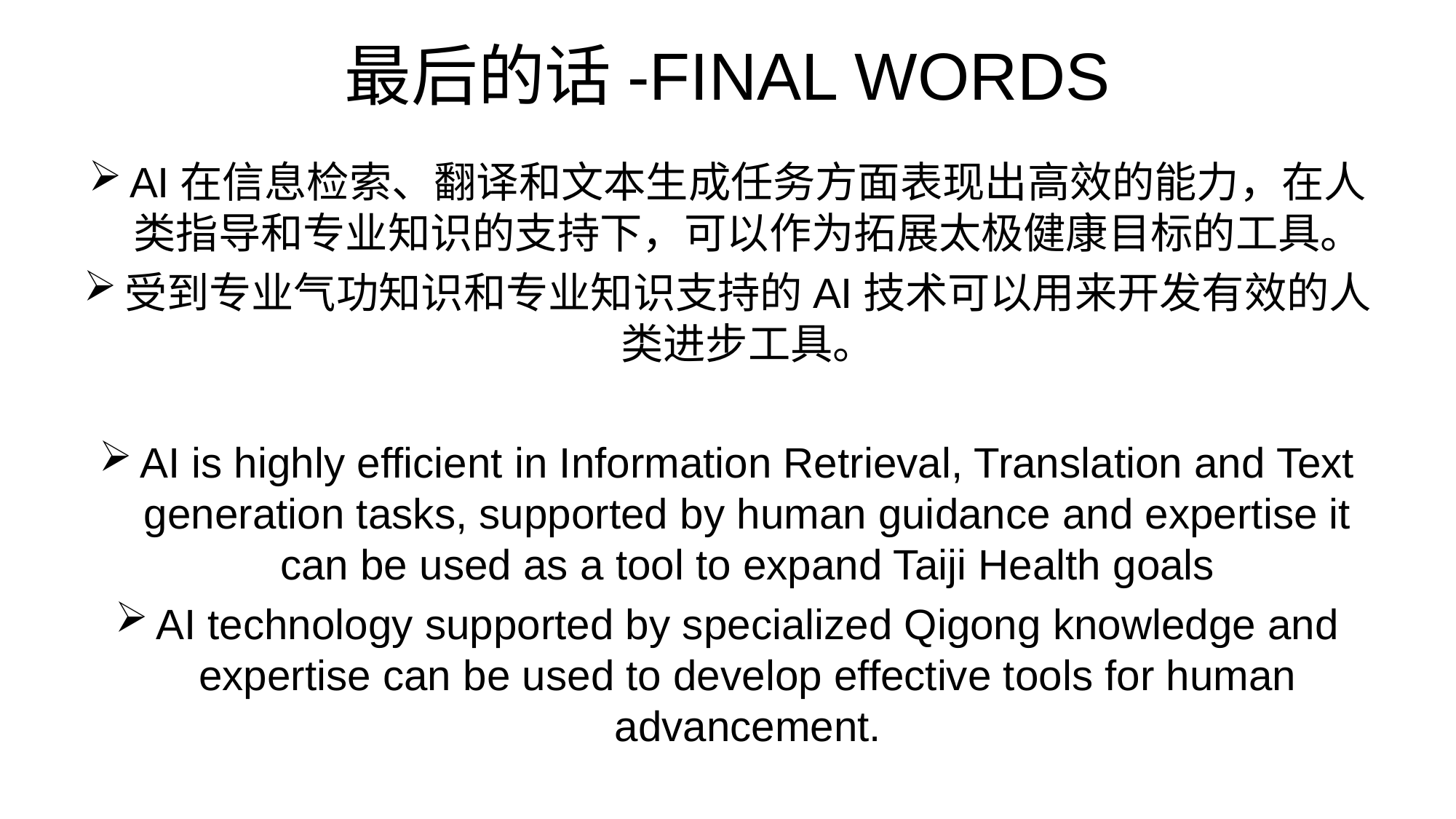

# 最后的话-FINAL WORDS
AI在信息检索、翻译和文本生成任务方面表现出高效的能力，在人类指导和专业知识的支持下，可以作为拓展太极健康目标的工具。
受到专业气功知识和专业知识支持的AI技术可以用来开发有效的人类进步工具。

AI is highly efficient in Information Retrieval, Translation and Text generation tasks, supported by human guidance and expertise it can be used as a tool to expand Taiji Health goals
AI technology supported by specialized Qigong knowledge and expertise can be used to develop effective tools for human advancement.